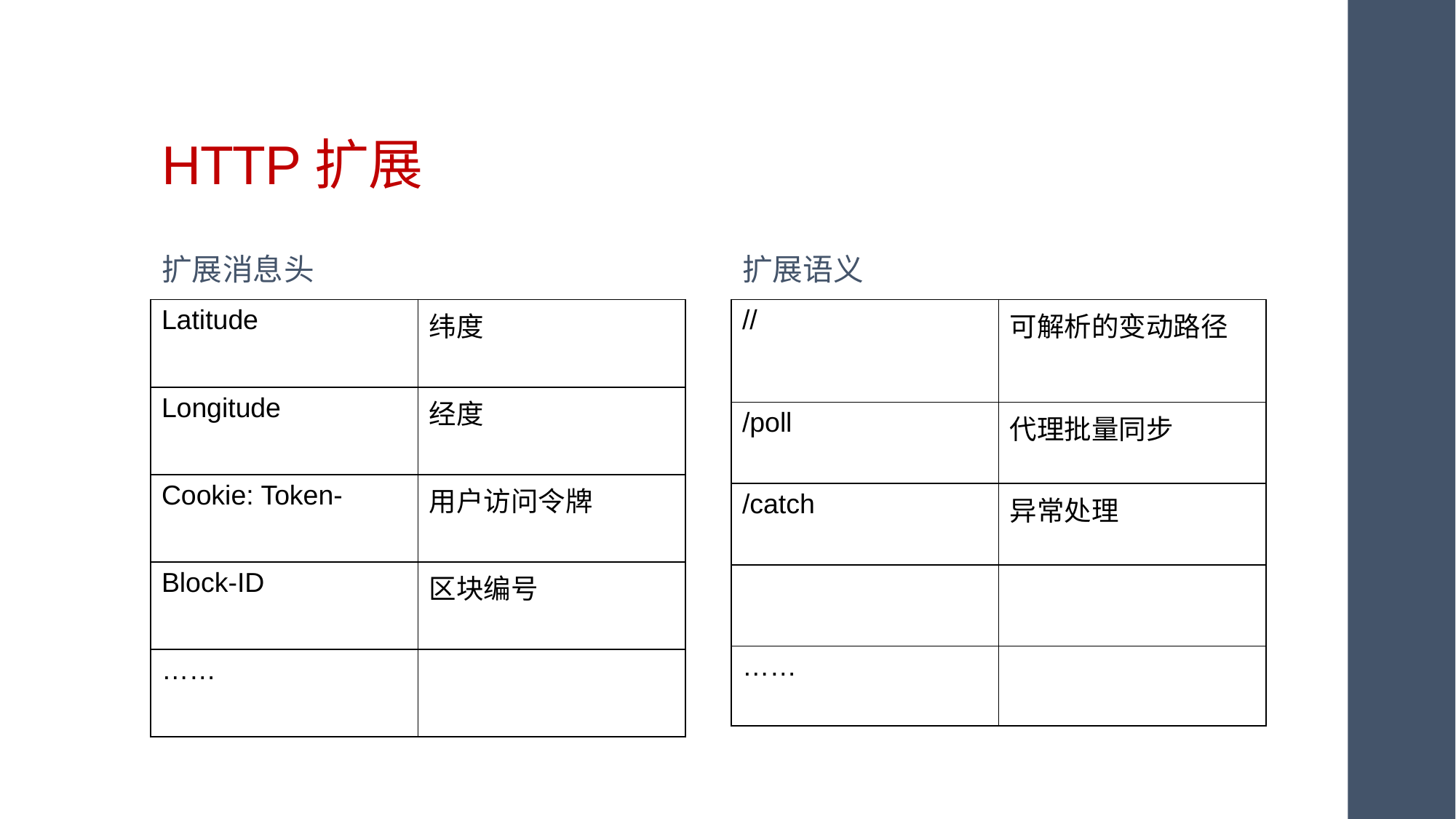

# HTTP扩展
扩展消息头
扩展语义
| Latitude | 纬度 |
| --- | --- |
| Longitude | 经度 |
| Cookie: Token- | 用户访问令牌 |
| Block-ID | 区块编号 |
| …… |  |
| // | 可解析的变动路径 |
| --- | --- |
| /poll | 代理批量同步 |
| /catch | 异常处理 |
|  |  |
| …… |  |